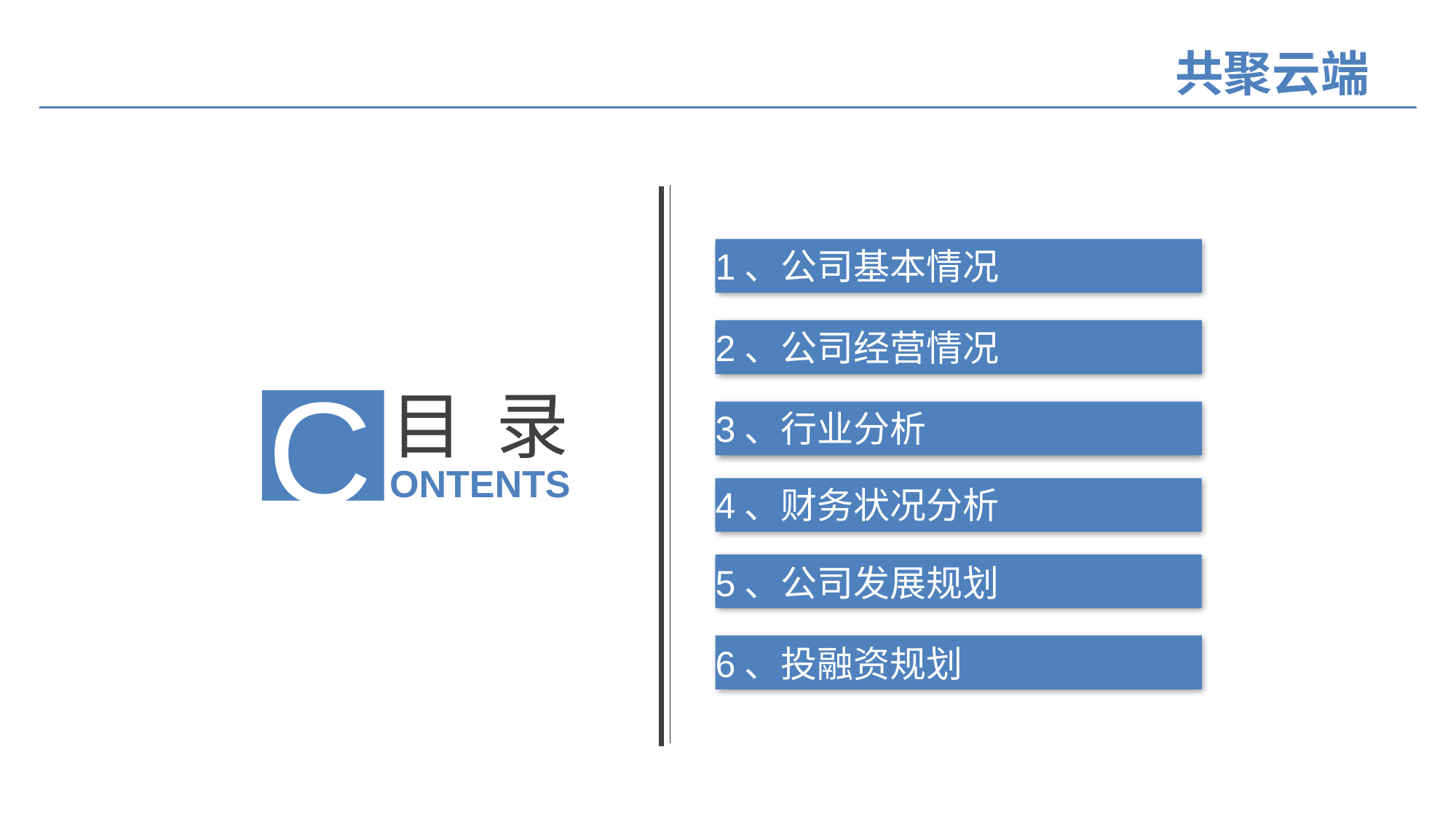

1、公司基本情况

2、公司经营情况

3、行业分析

4、财务状况分析

5、公司发展规划
6、投融资规划
C
目  录

ONTENTS